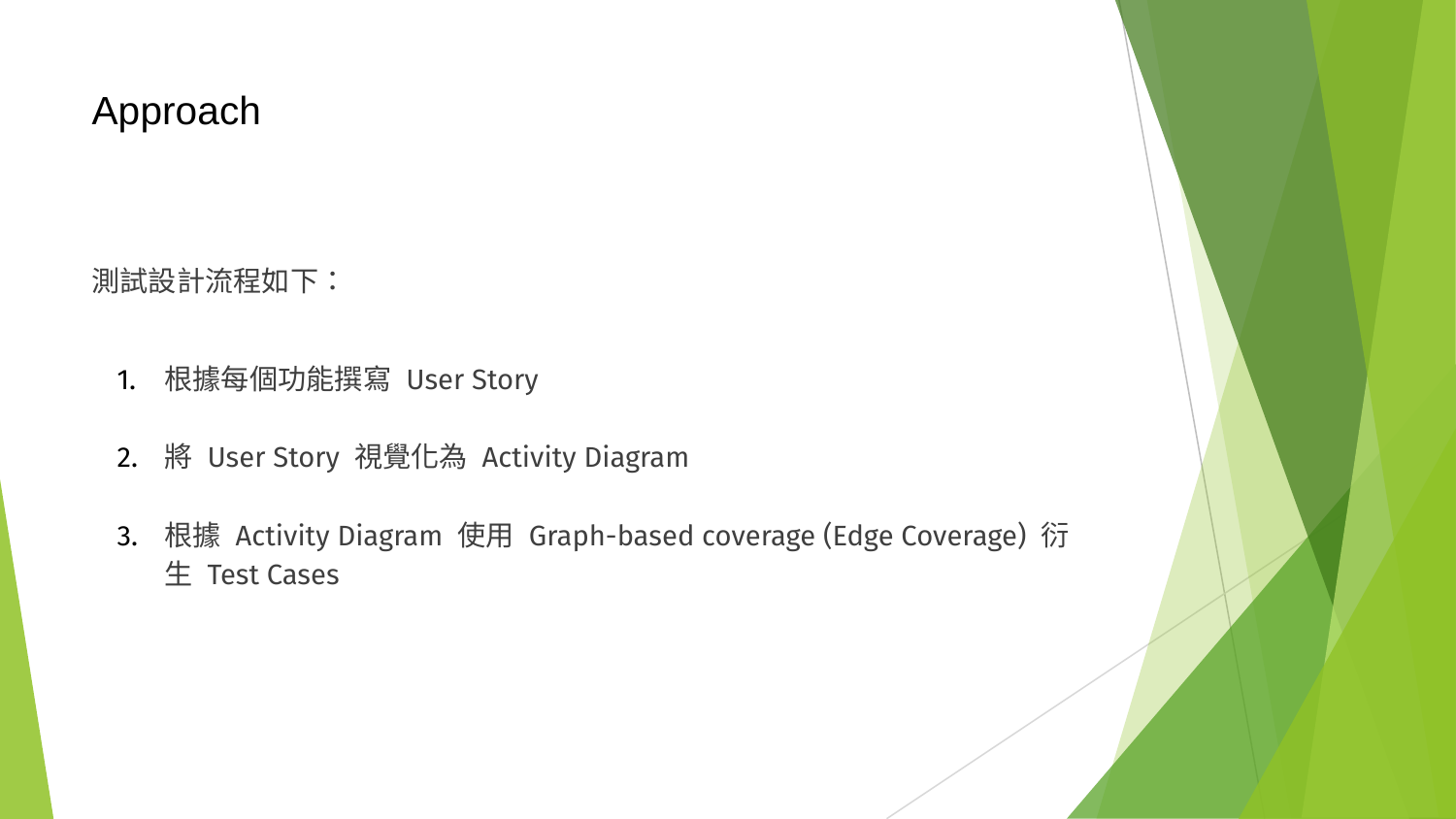

# Approach
測試設計流程如下：
根據每個功能撰寫 User Story
將 User Story 視覺化為 Activity Diagram
根據 Activity Diagram 使用 Graph-based coverage (Edge Coverage) 衍生 Test Cases